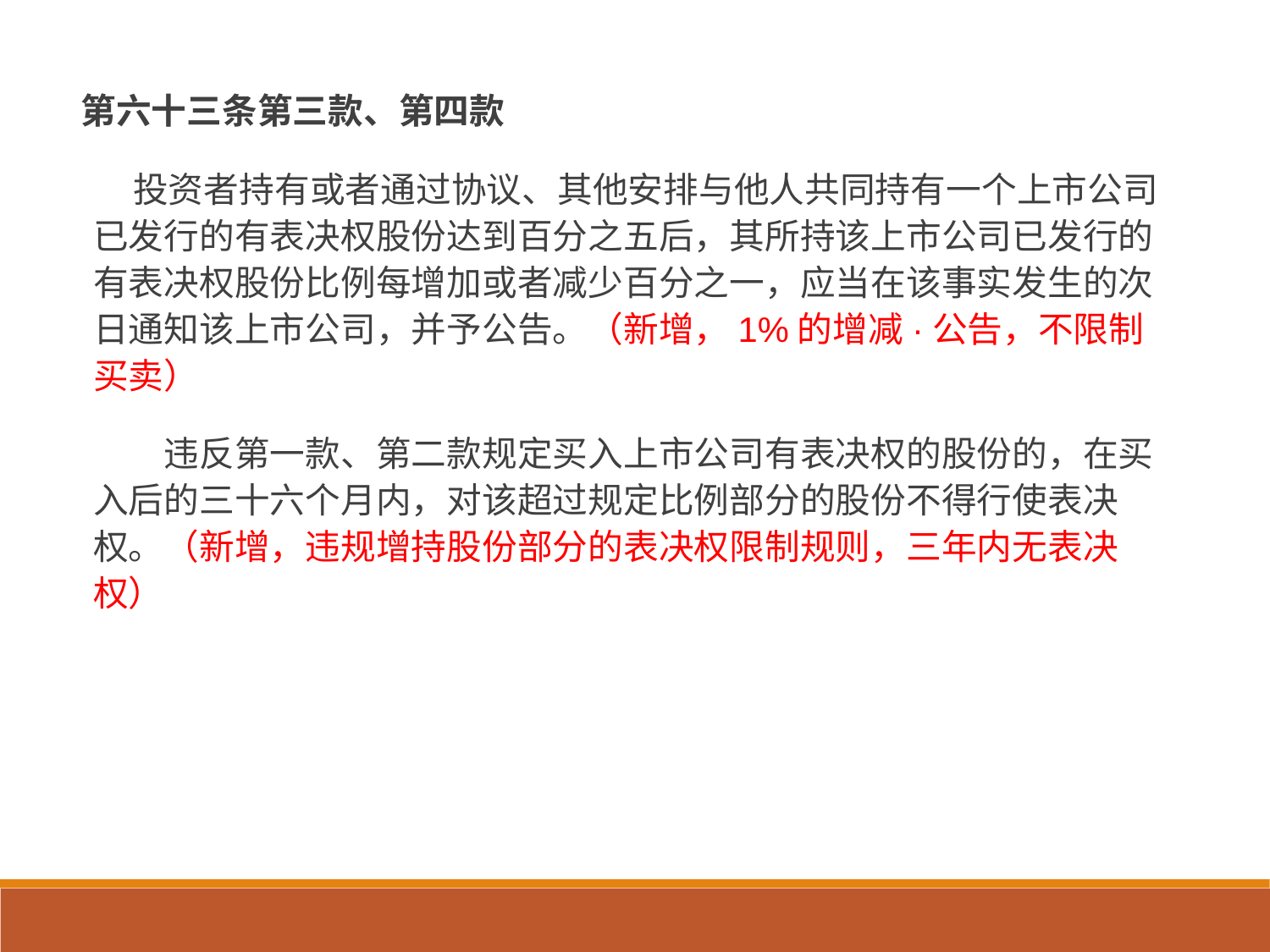

第六十三条第三款、第四款
    投资者持有或者通过协议、其他安排与他人共同持有一个上市公司已发行的有表决权股份达到百分之五后，其所持该上市公司已发行的有表决权股份比例每增加或者减少百分之一，应当在该事实发生的次日通知该上市公司，并予公告。（新增，1%的增减·公告，不限制买卖）
　　违反第一款、第二款规定买入上市公司有表决权的股份的，在买入后的三十六个月内，对该超过规定比例部分的股份不得行使表决权。（新增，违规增持股份部分的表决权限制规则，三年内无表决权）